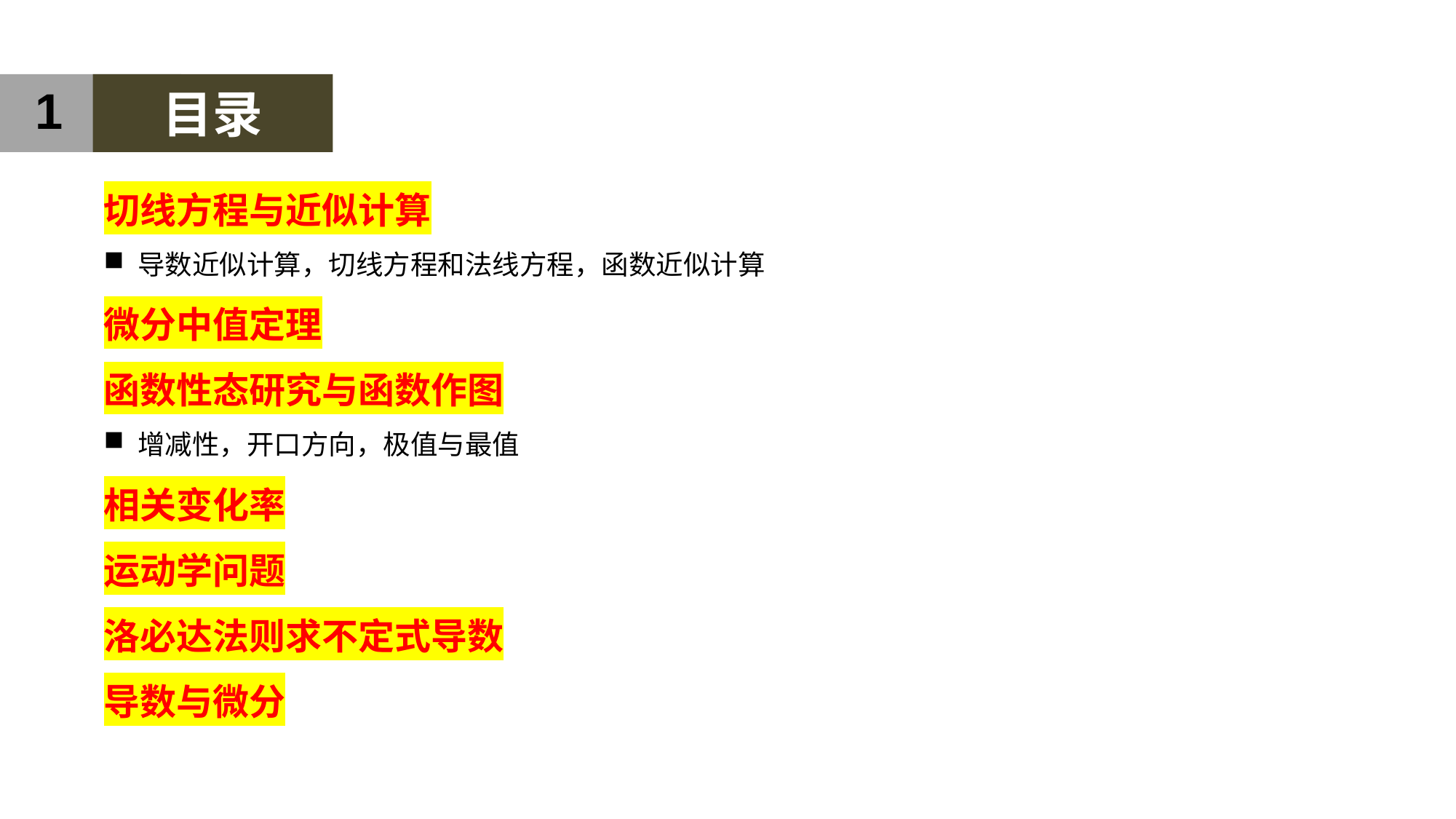

1
目录

切线方程与近似计算
导数近似计算，切线方程和法线方程，函数近似计算
微分中值定理
函数性态研究与函数作图
增减性，开口方向，极值与最值
相关变化率
运动学问题
洛必达法则求不定式导数
导数与微分